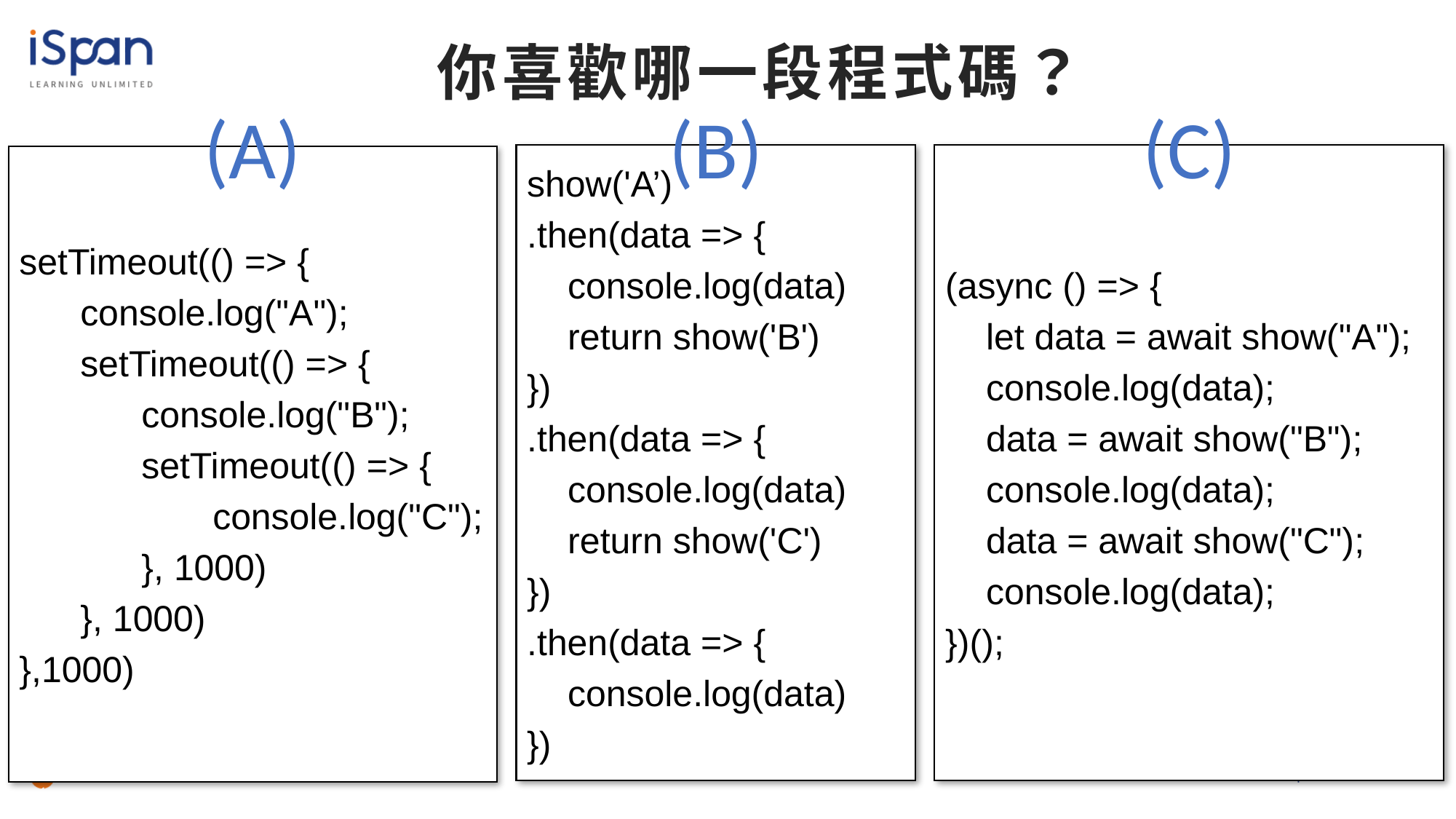

# 你喜歡哪一段程式碼？
(A)
(B)
(C)
show('A’)
.then(data => {
    console.log(data)
    return show('B')
})
.then(data => {
    console.log(data)
    return show('C')
})
.then(data => {
    console.log(data)
})
(async () => {
    let data = await show("A");
    console.log(data);
    data = await show("B");
    console.log(data);
    data = await show("C");
    console.log(data);
})();
setTimeout(() => {
      console.log("A");
      setTimeout(() => {
            console.log("B");
            setTimeout(() => {
                   console.log("C");
            }, 1000)
      }, 1000)
},1000)

31